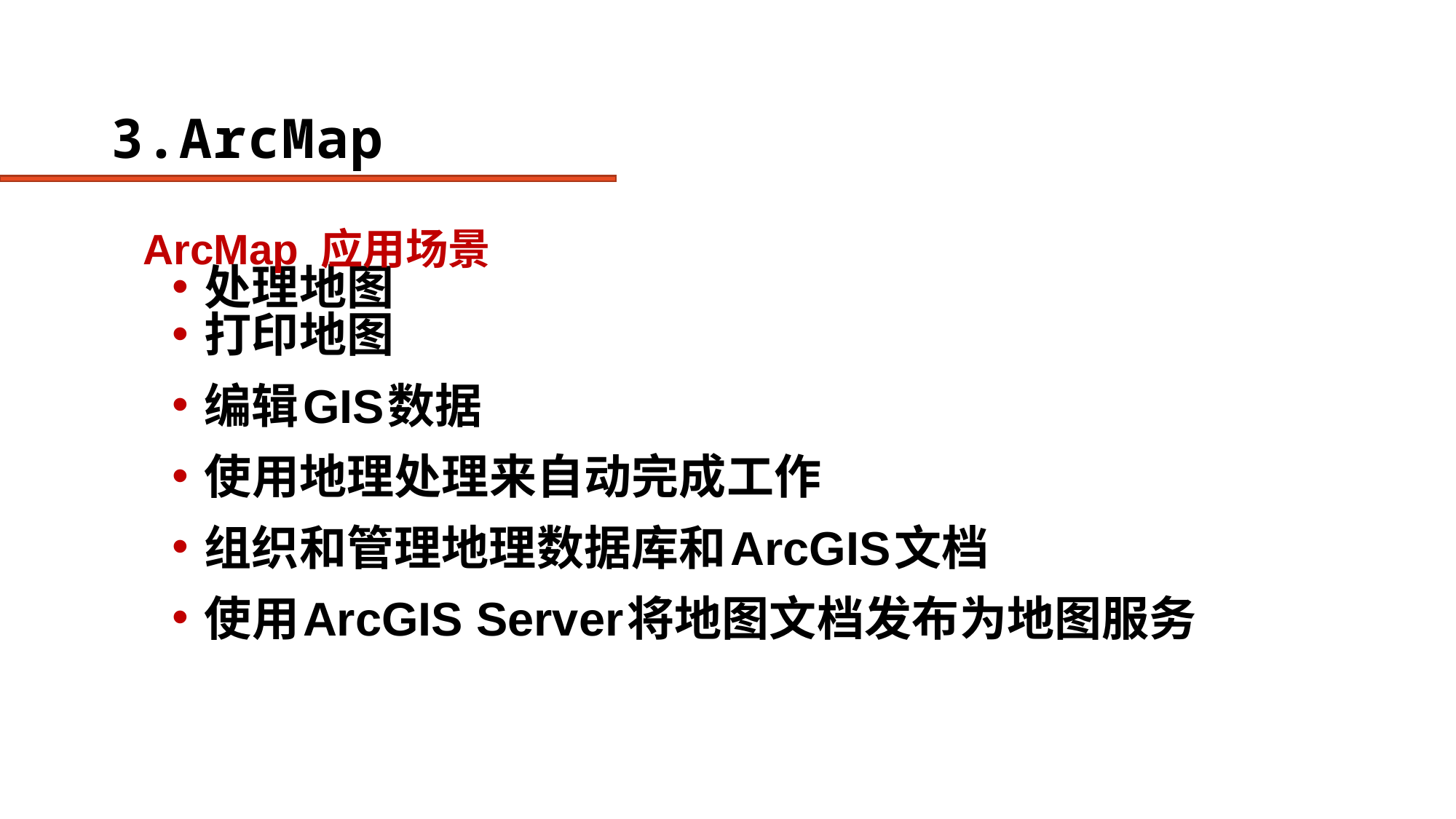

# 3.ArcMap
ArcMap 应用场景

处理地图

打印地图
编辑GIS数据
使用地理处理来自动完成工作
组织和管理地理数据库和ArcGIS文档
使用ArcGIS Server将地图文档发布为地图服务